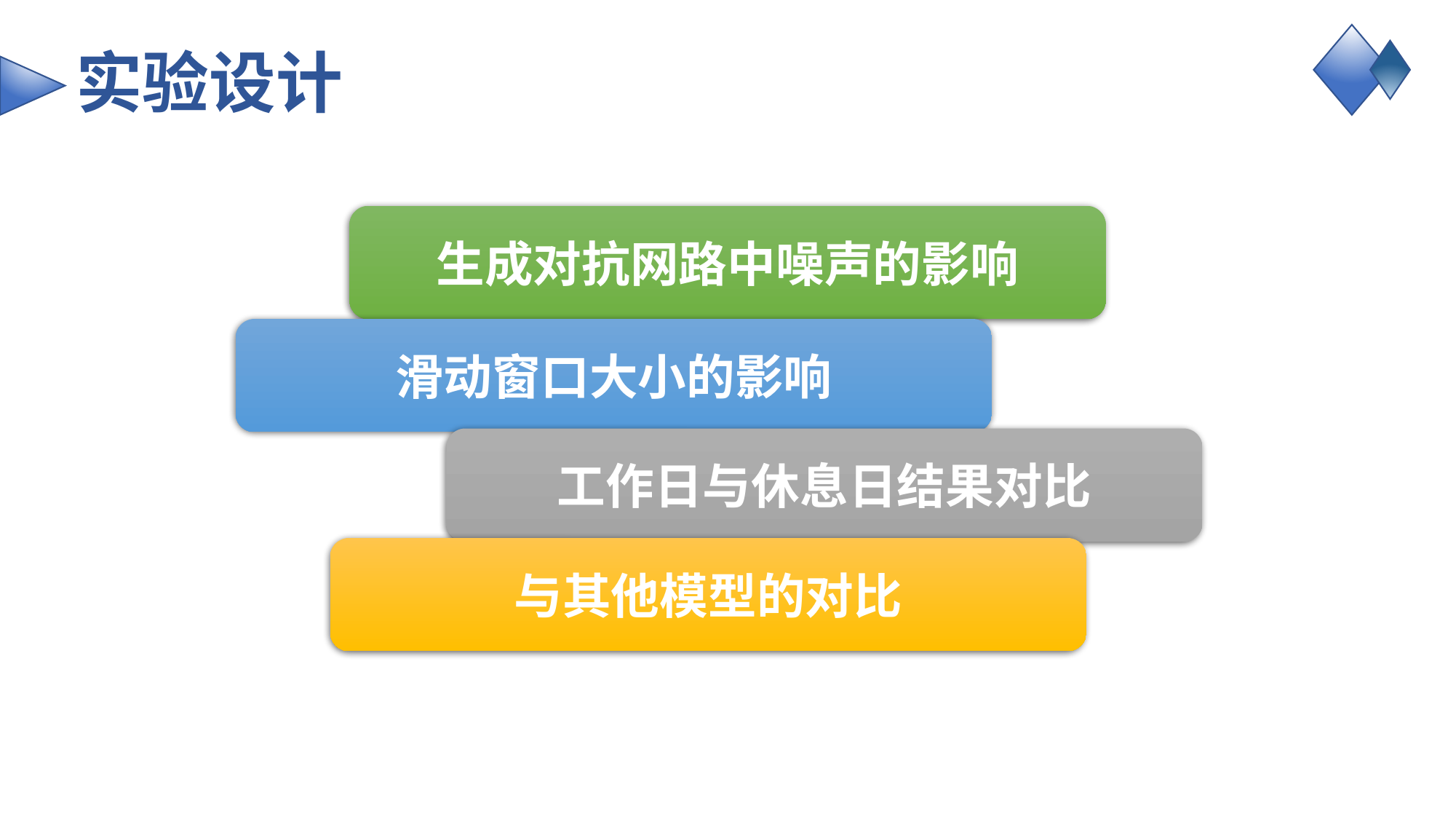

实验设计

生成对抗网路中噪声的影响
滑动窗口大小的影响
工作日与休息日结果对比
与其他模型的对比